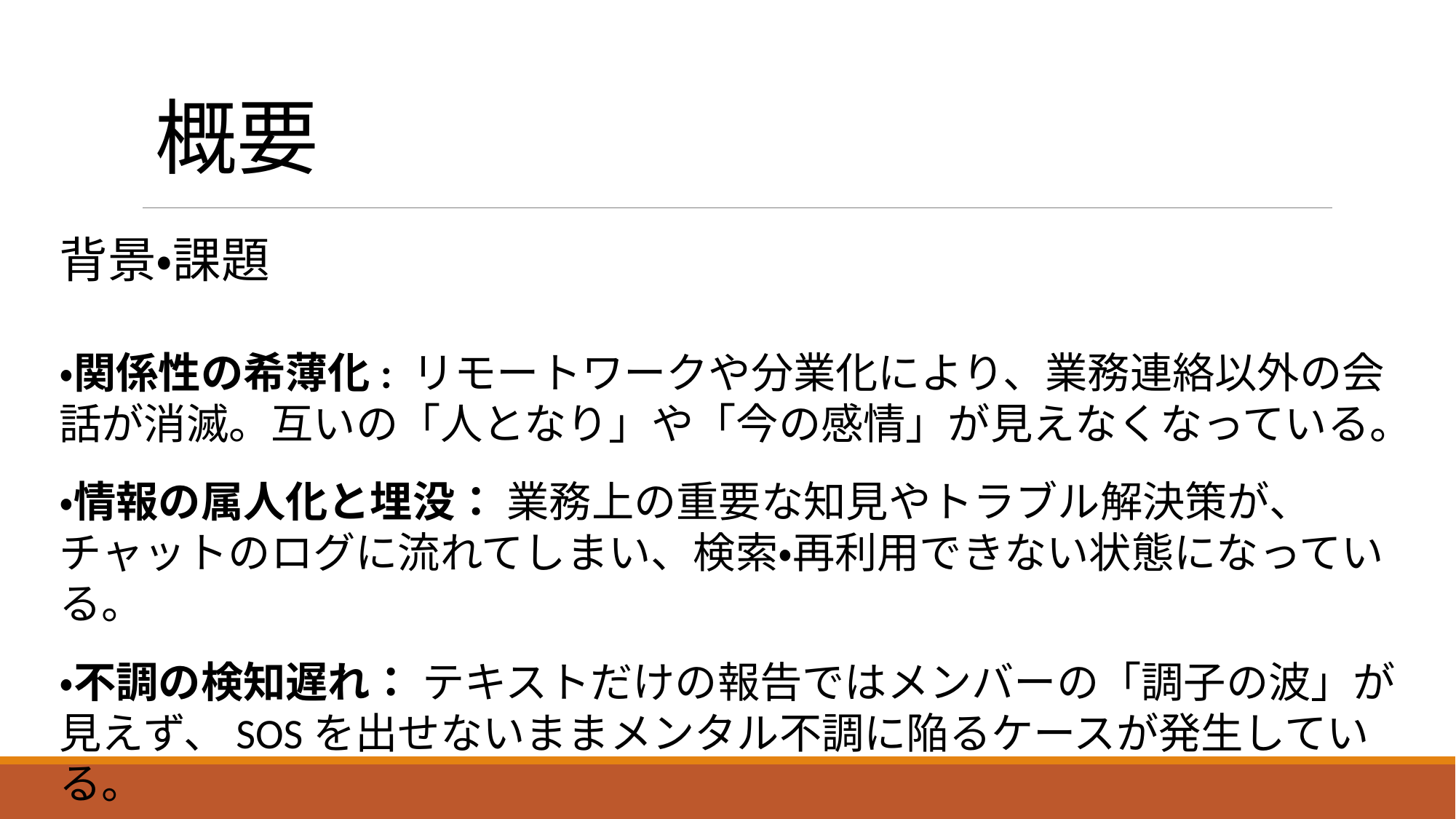

概要
背景・課題

・関係性の希薄化: リモートワークや分業化により、業務連絡以外の会話が消滅。互いの「人となり」や「今の感情」が見えなくなっている。
・情報の属人化と埋没： 業務上の重要な知見やトラブル解決策が、チャットのログに流れてしまい、検索・再利用できない状態になっている。
・不調の検知遅れ： テキストだけの報告ではメンバーの「調子の波」が見えず、SOSを出せないままメンタル不調に陥るケースが発生している。